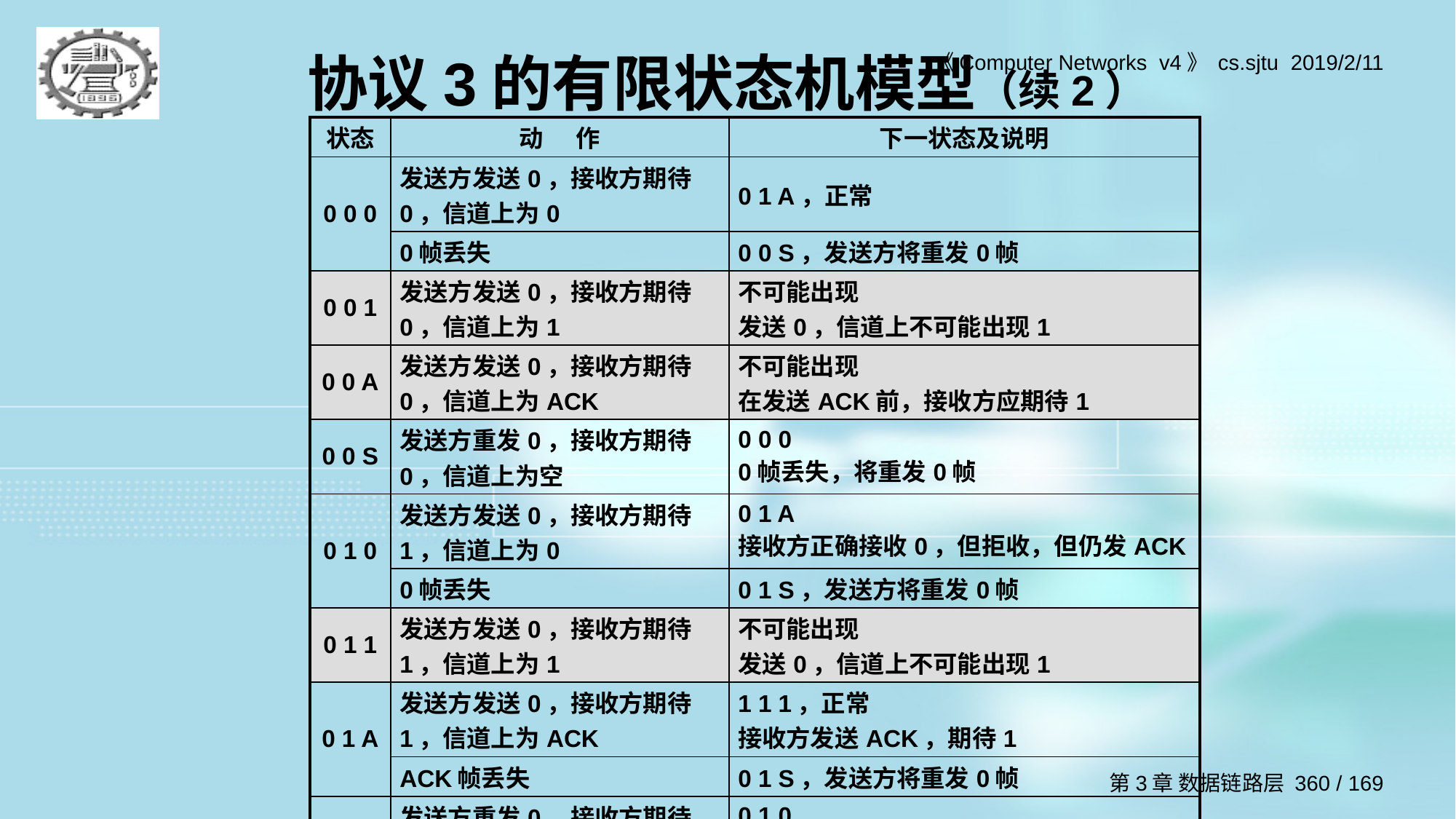

# 协议3的有限状态机模型（续2）
| 状态 | 动 作 | 下一状态及说明 |
| --- | --- | --- |
| 0 0 0 | 发送方发送0，接收方期待0，信道上为0 | 0 1 A，正常 |
|  | 0帧丢失 | 0 0 S，发送方将重发0帧 |
| 0 0 1 | 发送方发送0，接收方期待0，信道上为1 | 不可能出现 发送0，信道上不可能出现1 |
| 0 0 A | 发送方发送0，接收方期待0，信道上为ACK | 不可能出现 在发送ACK前，接收方应期待1 |
| 0 0 S | 发送方重发0，接收方期待0，信道上为空 | 0 0 0 0帧丢失，将重发0帧 |
| 0 1 0 | 发送方发送0，接收方期待1，信道上为0 | 0 1 A 接收方正确接收0，但拒收，但仍发ACK |
|  | 0帧丢失 | 0 1 S，发送方将重发0帧 |
| 0 1 1 | 发送方发送0，接收方期待1，信道上为1 | 不可能出现 发送0，信道上不可能出现1 |
| 0 1 A | 发送方发送0，接收方期待1，信道上为ACK | 1 1 1，正常 接收方发送ACK，期待1 |
|  | ACK帧丢失 | 0 1 S，发送方将重发0帧 |
| 0 1 S | 发送方重发0，接收方期待1，信道上为空 | 0 1 0 0帧丢失，发送方将重发0帧 |